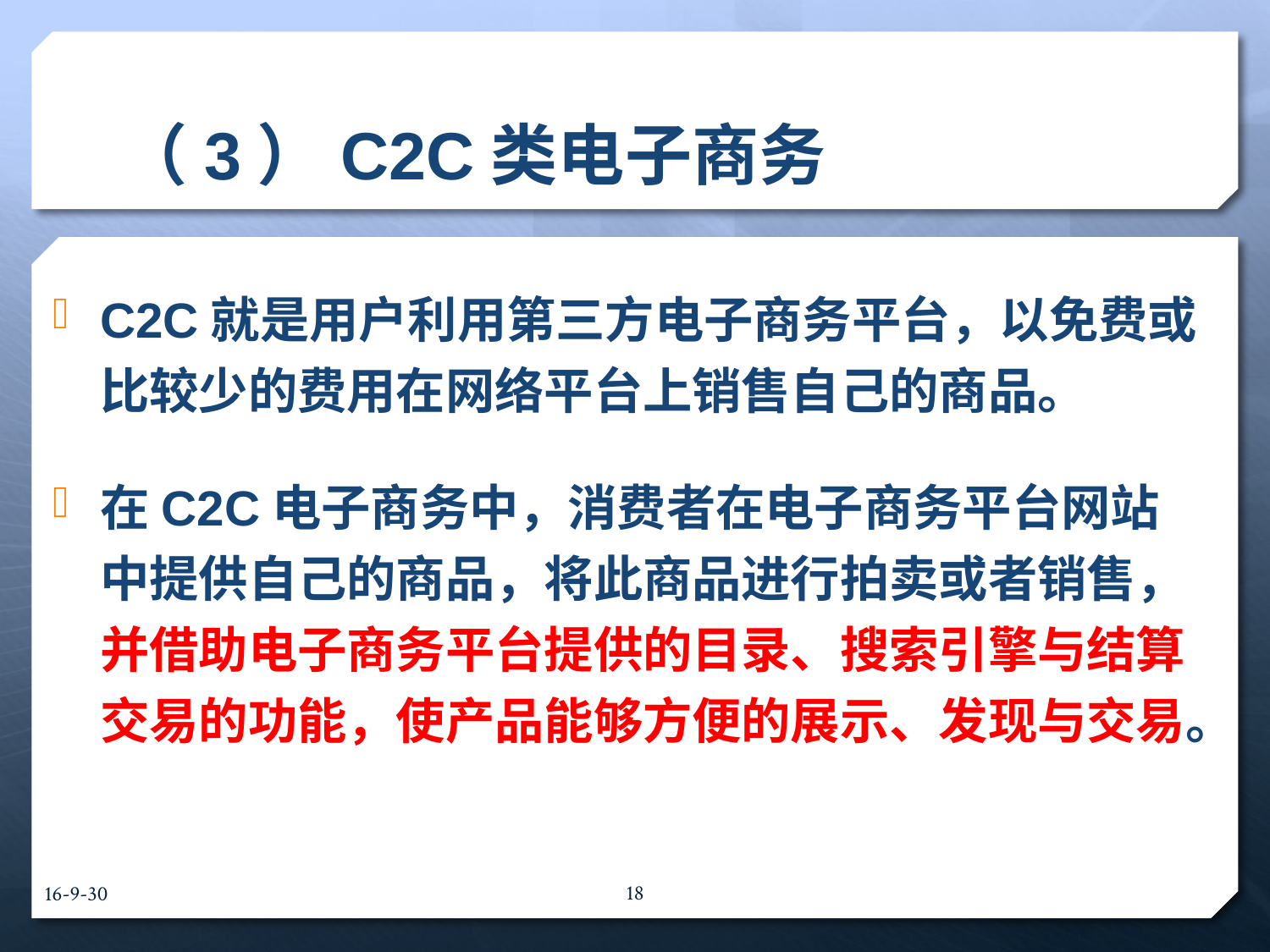

# （3）C2C类电子商务
C2C就是用户利用第三方电子商务平台，以免费或比较少的费用在网络平台上销售自己的商品。
在C2C电子商务中，消费者在电子商务平台网站中提供自己的商品，将此商品进行拍卖或者销售，并借助电子商务平台提供的目录、搜索引擎与结算交易的功能，使产品能够方便的展示、发现与交易。
16-9-30
18